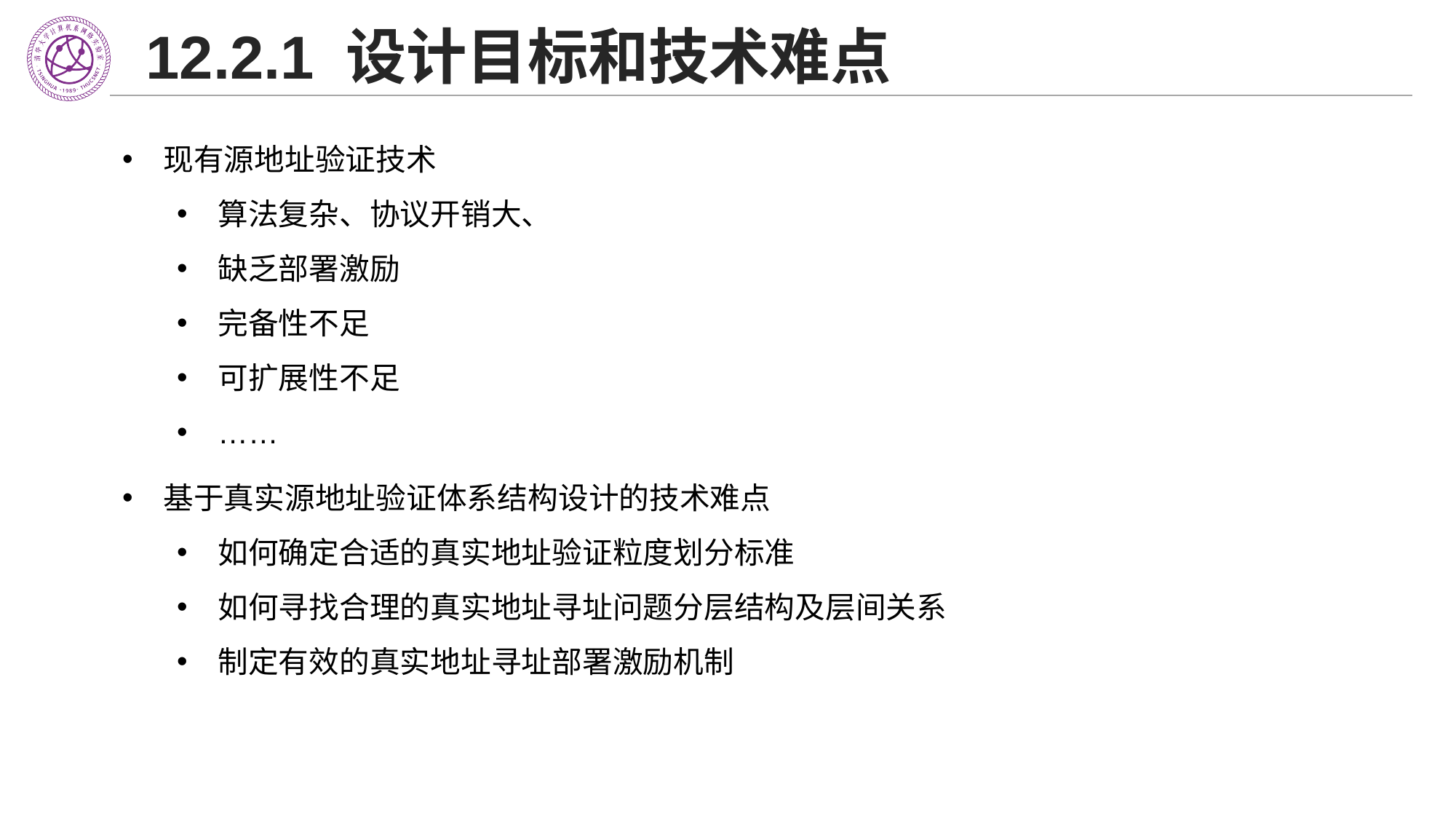

# 12.2.1 设计目标和技术难点
现有源地址验证技术
算法复杂、协议开销大、
缺乏部署激励
完备性不足
可扩展性不足
……
基于真实源地址验证体系结构设计的技术难点
如何确定合适的真实地址验证粒度划分标准
如何寻找合理的真实地址寻址问题分层结构及层间关系
制定有效的真实地址寻址部署激励机制